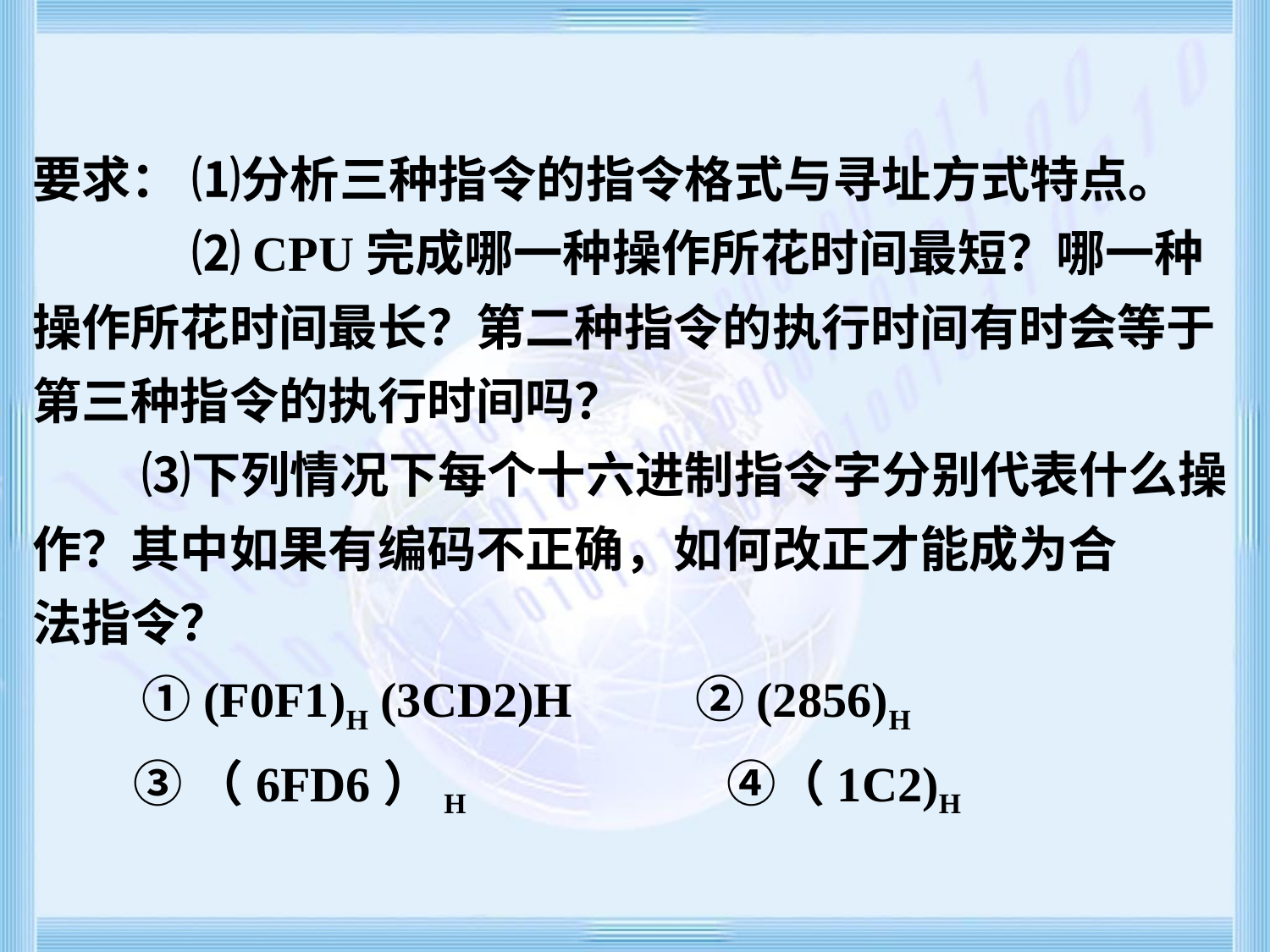

要求： ⑴分析三种指令的指令格式与寻址方式特点。
　　　 ⑵CPU完成哪一种操作所花时间最短？哪一种操作所花时间最长？第二种指令的执行时间有时会等于
第三种指令的执行时间吗？
　　 ⑶下列情况下每个十六进制指令字分别代表什么操作？其中如果有编码不正确，如何改正才能成为合
法指令？
　　 ①(F0F1)H (3CD2)H 　　②(2856)H
         ③（6FD6）H　　        　 ④（1C2)H

101